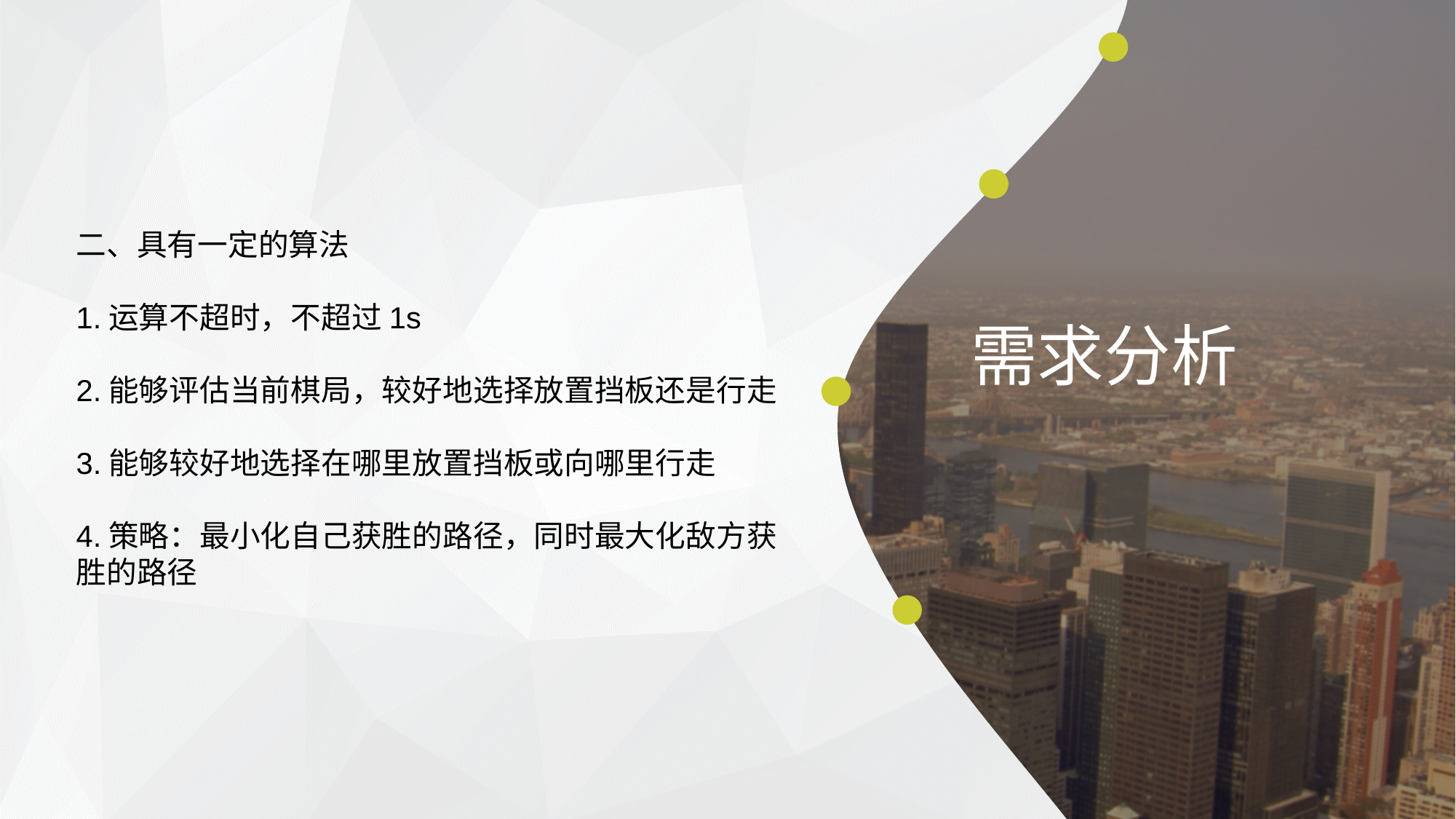

二、具有一定的算法

1.运算不超时，不超过1s

2.能够评估当前棋局，较好地选择放置挡板还是行走

3.能够较好地选择在哪里放置挡板或向哪里行走

4.策略：最小化自己获胜的路径，同时最大化敌方获胜的路径
需求分析